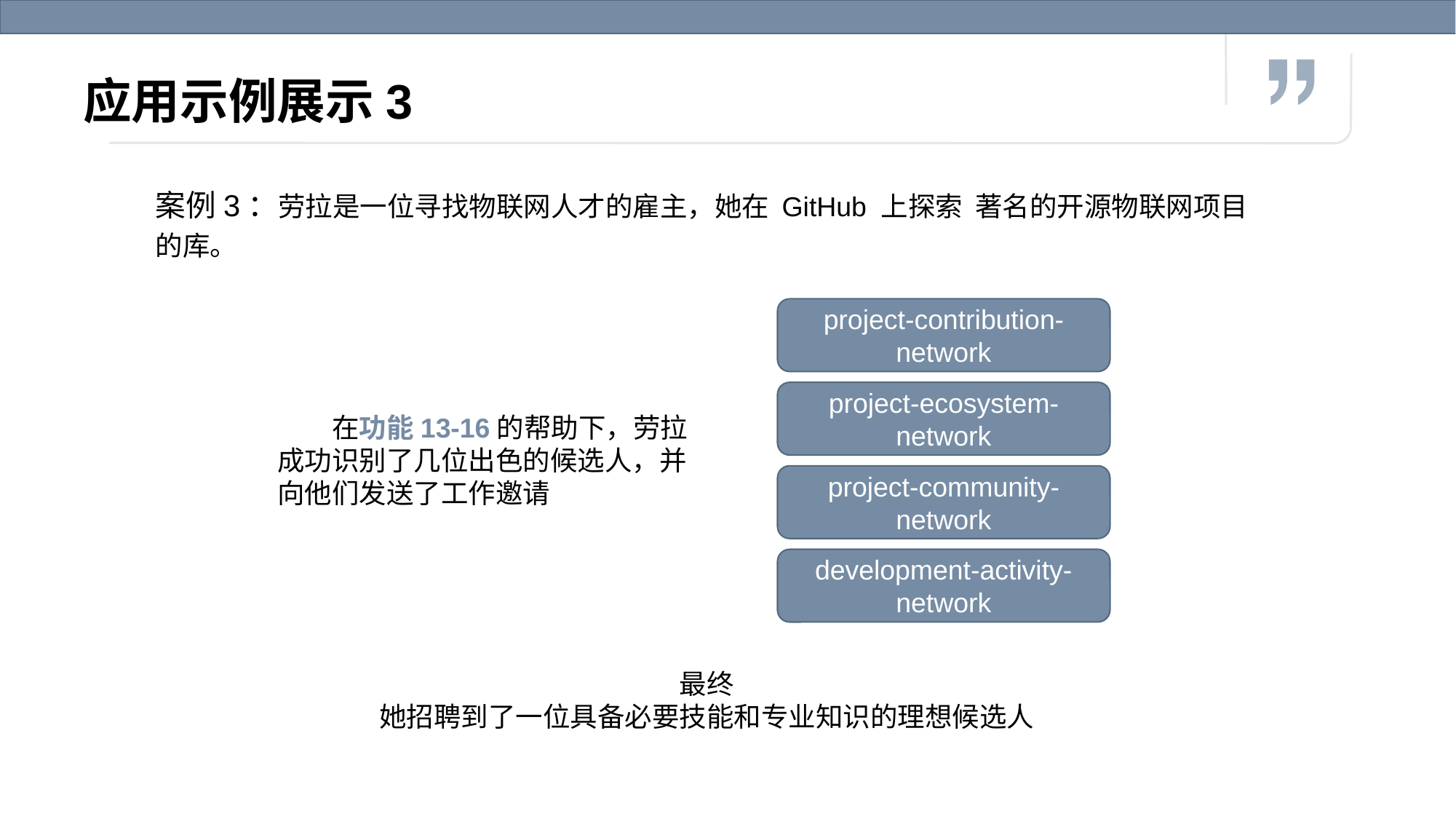

# 应用示例展示3
案例3：劳拉是一位寻找物联网人才的雇主，她在 GitHub 上探索  著名的开源物联网项目的库。
project-contribution-network
project-ecosystem-network
project-community-network
development-activity-network
在功能13-16的帮助下，劳拉成功识别了几位出色的候选人，并向他们发送了工作邀请
最终
她招聘到了一位具备必要技能和专业知识的理想候选人